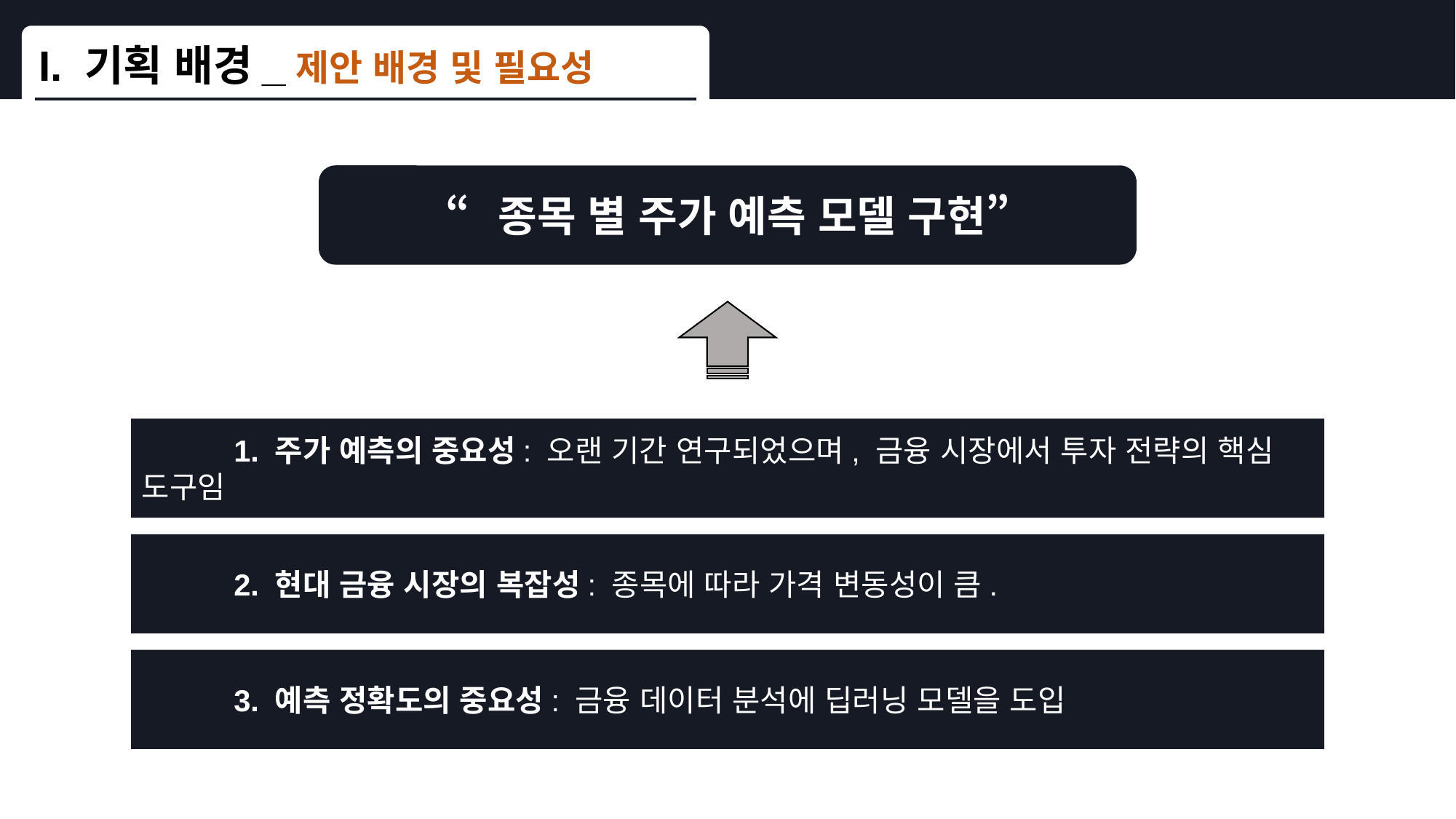

I. 기획 배경_제안 배경 및 필요성
“종목 별 주가 예측 모델 구현”

           1. 주가 예측의 중요성: 오랜 기간 연구되었으며, 금융 시장에서 투자 전략의 핵심 도구임
           2. 현대 금융 시장의 복잡성: 종목에 따라 가격 변동성이 큼.
           3. 예측 정확도의 중요성: 금융 데이터 분석에 딥러닝 모델을 도입